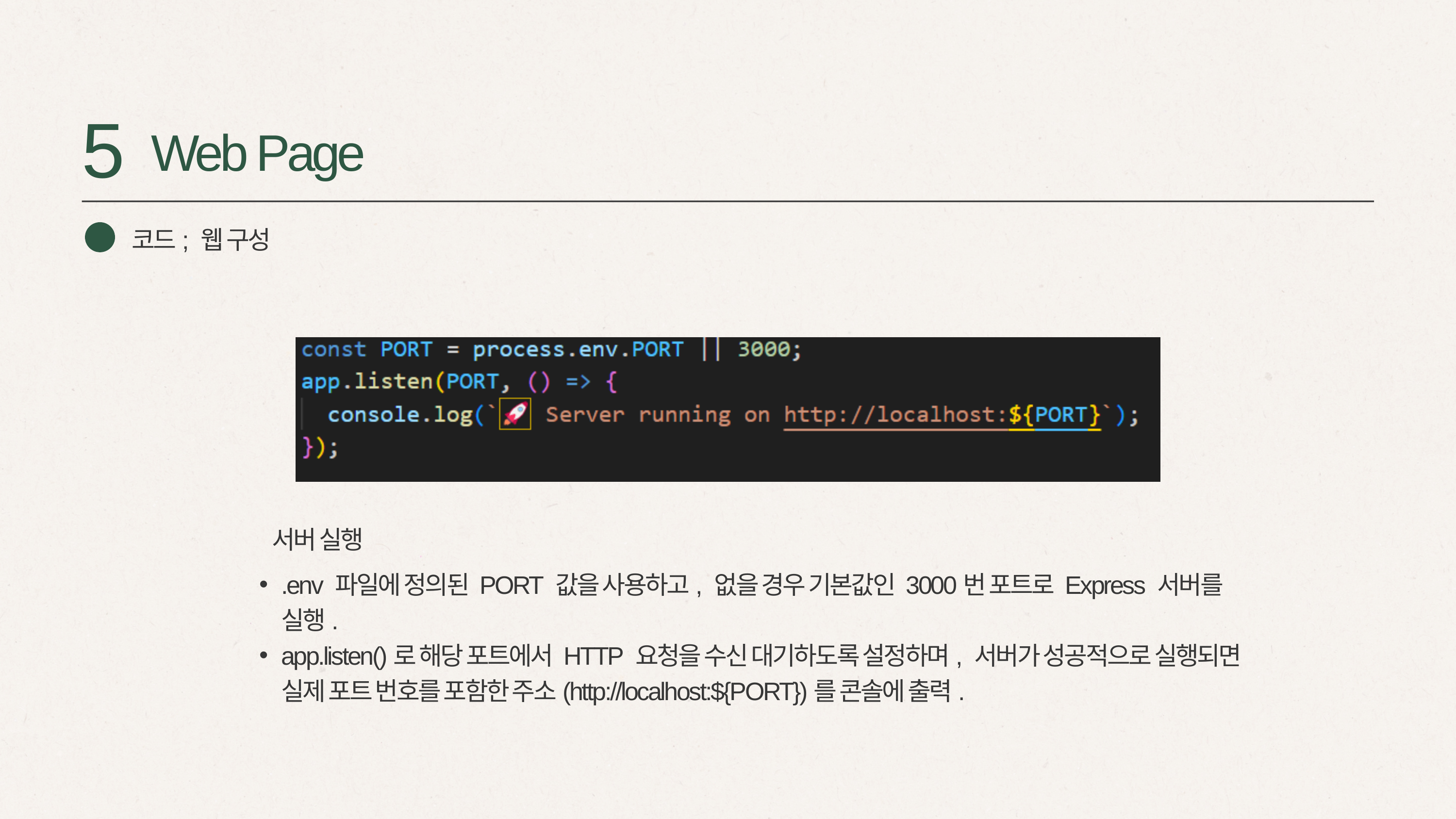

5
Web Page

코드; 웹 구성

서버 실행
.env 파일에 정의된 PORT 값을 사용하고, 없을 경우 기본값인 3000번 포트로 Express 서버를 실행.
app.listen()로 해당 포트에서 HTTP 요청을 수신 대기하도록 설정하며, 서버가 성공적으로 실행되면 실제 포트 번호를 포함한 주소(http://localhost:${PORT})를 콘솔에 출력.